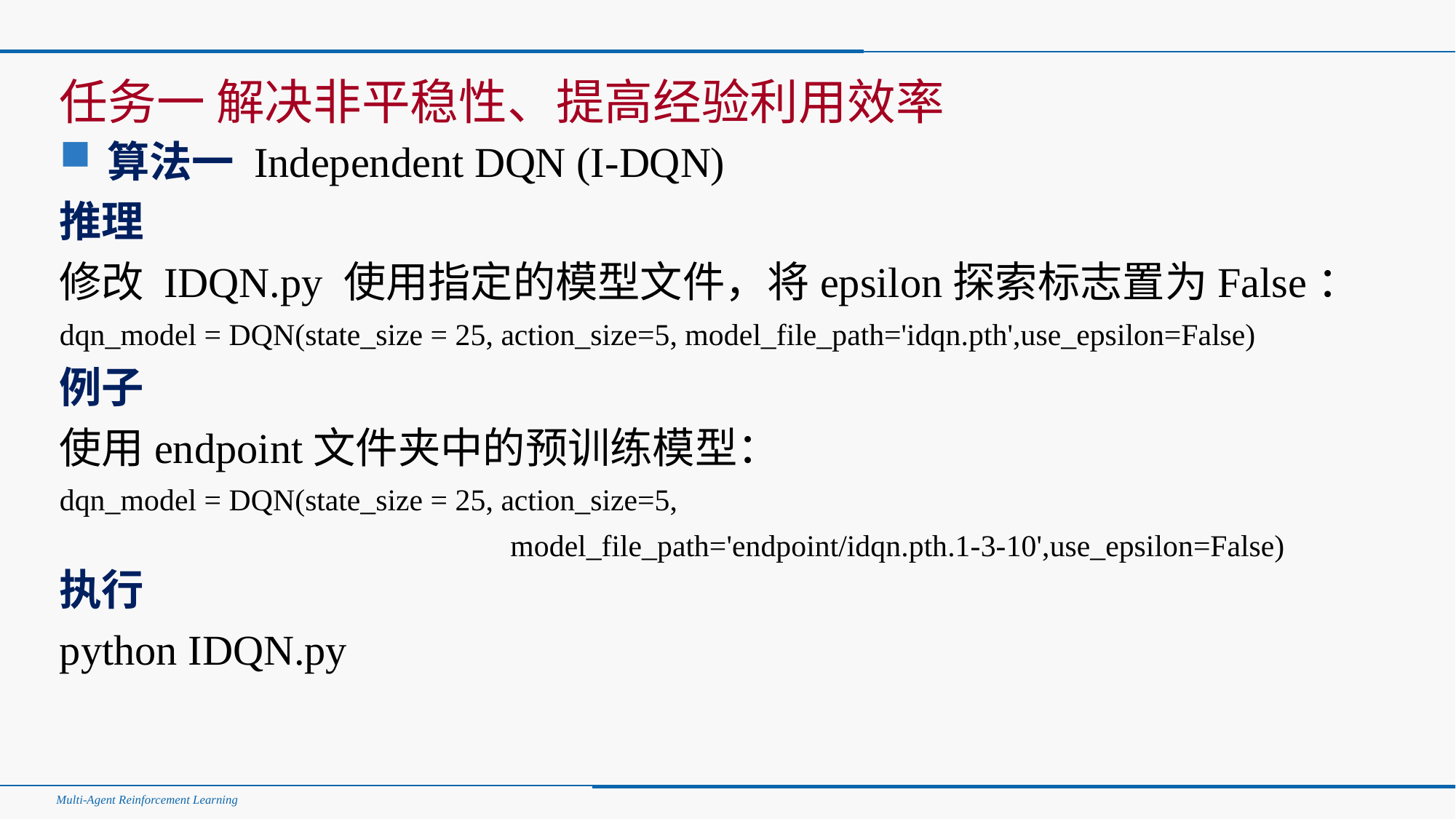

#
任务一 解决非平稳性、提高经验利用效率
算法一 Independent DQN (I-DQN)
推理
修改 IDQN.py 使用指定的模型文件，将epsilon探索标志置为False：
dqn_model = DQN(state_size = 25, action_size=5, model_file_path='idqn.pth',use_epsilon=False)
例子
使用endpoint文件夹中的预训练模型：
dqn_model = DQN(state_size = 25, action_size=5,
                                                           model_file_path='endpoint/idqn.pth.1-3-10',use_epsilon=False)
执行
python IDQN.py

32